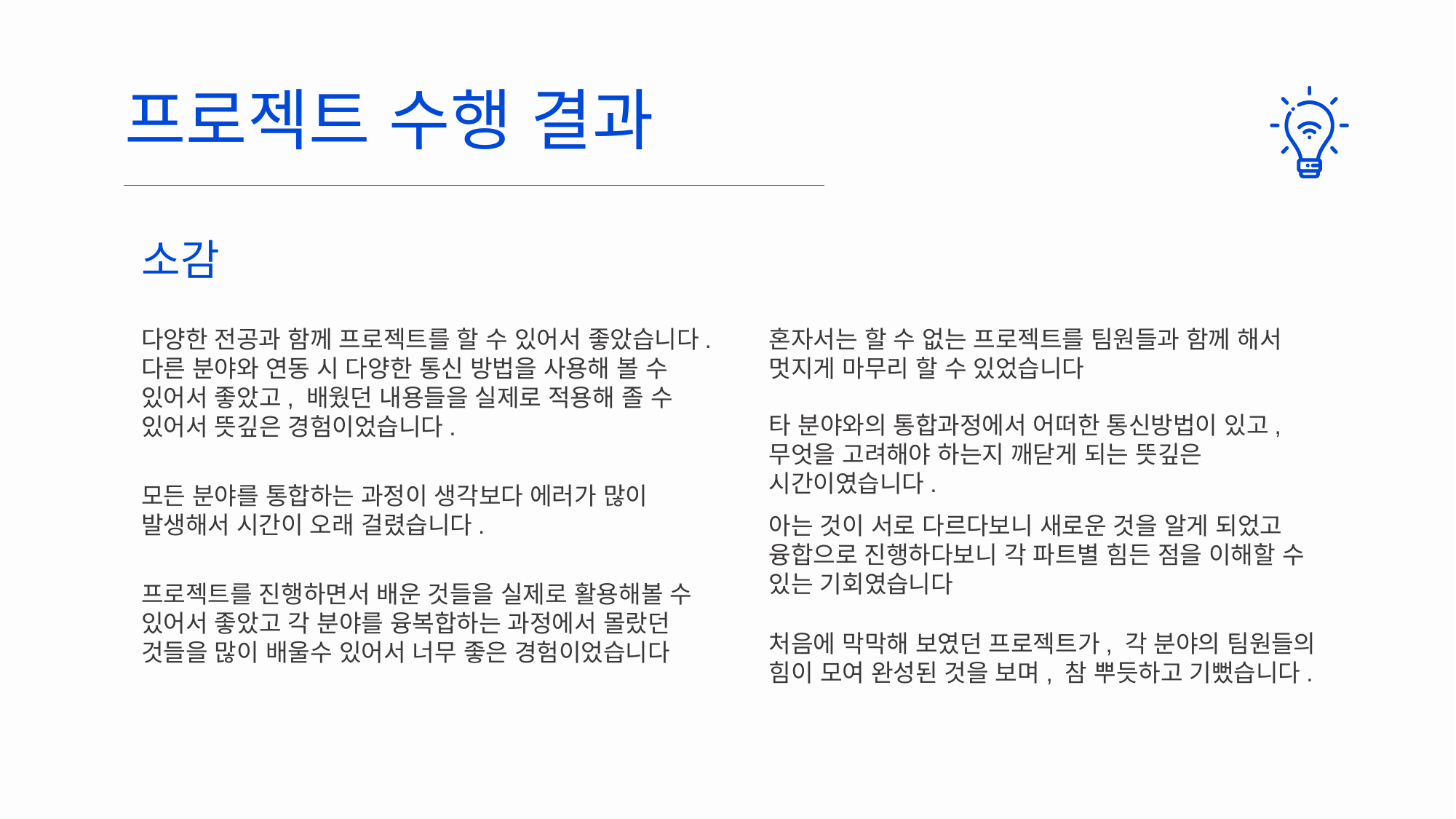

프로젝트 수행 결과
소감
다양한 전공과 함께 프로젝트를 할 수 있어서 좋았습니다. 다른 분야와 연동 시 다양한 통신 방법을 사용해 볼 수 있어서 좋았고, 배웠던 내용들을 실제로 적용해 졸 수 있어서 뜻깊은 경험이었습니다.
혼자서는 할 수 없는 프로젝트를 팀원들과 함께 해서 멋지게 마무리 할 수 있었습니다
타 분야와의 통합과정에서 어떠한 통신방법이 있고, 무엇을 고려해야 하는지 깨닫게 되는 뜻깊은 시간이였습니다.
모든 분야를 통합하는 과정이 생각보다 에러가 많이 발생해서 시간이 오래 걸렸습니다.
아는 것이 서로 다르다보니 새로운 것을 알게 되었고 융합으로 진행하다보니 각 파트별 힘든 점을 이해할 수 있는 기회였습니다
프로젝트를 진행하면서 배운 것들을 실제로 활용해볼 수 있어서 좋았고 각 분야를 융복합하는 과정에서 몰랐던 것들을 많이 배울수 있어서 너무 좋은 경험이었습니다
처음에 막막해 보였던 프로젝트가, 각 분야의 팀원들의 힘이 모여 완성된 것을 보며, 참 뿌듯하고 기뻤습니다.